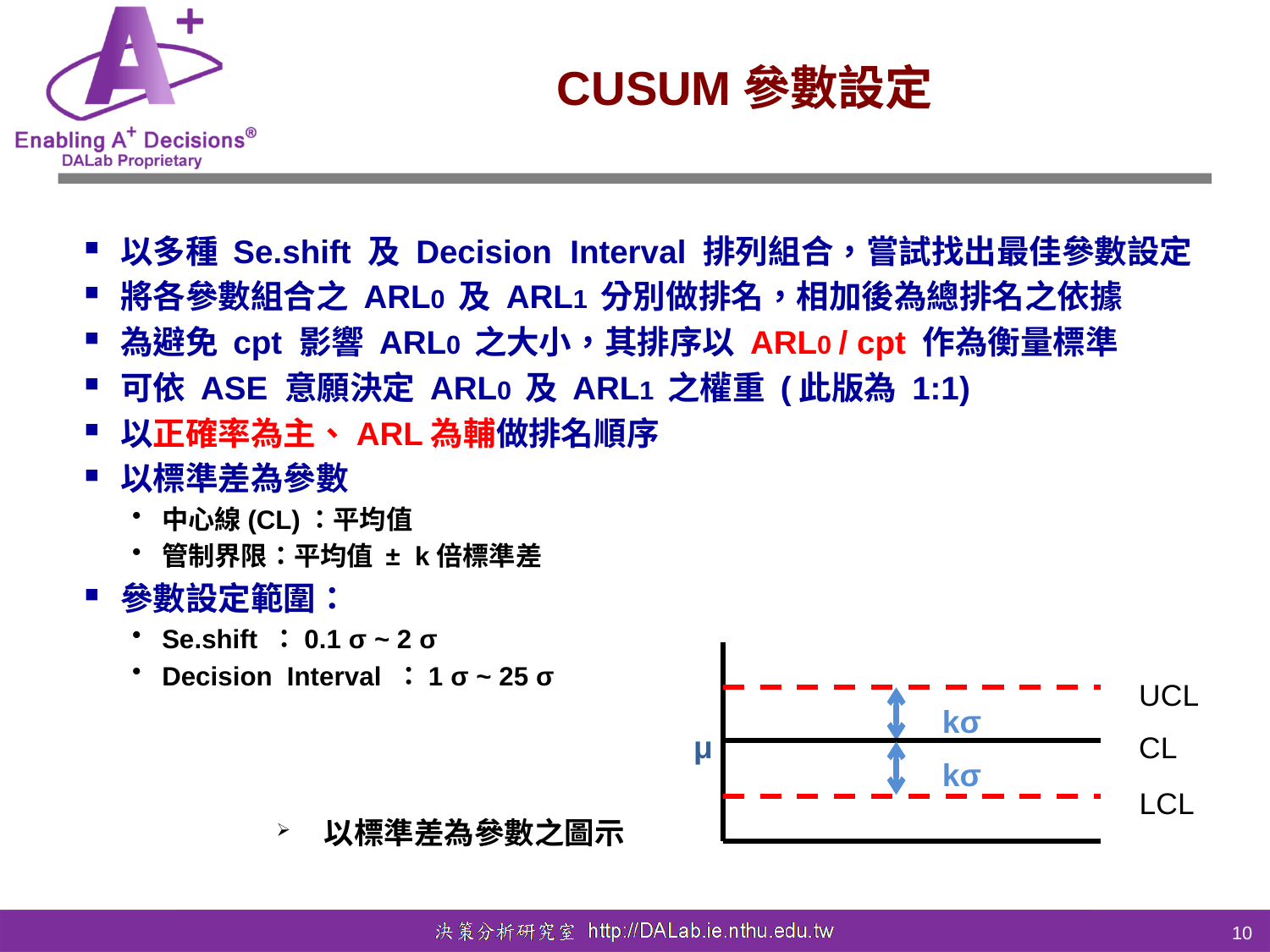

# CUSUM參數設定
以多種 Se.shift 及 Decision  Interval 排列組合，嘗試找出最佳參數設定
將各參數組合之 ARL0 及 ARL1 分別做排名，相加後為總排名之依據
為避免 cpt 影響 ARL0 之大小，其排序以 ARL0 / cpt 作為衡量標準
可依 ASE 意願決定 ARL0 及 ARL1 之權重 (此版為 1:1)
以正確率為主、ARL為輔做排名順序
以標準差為參數
中心線(CL)：平均值
管制界限：平均值 ±  k倍標準差
參數設定範圍：
Se.shift ：0.1 σ ~ 2 σ
Decision  Interval ：1 σ ~ 25 σ
UCL
CL
LCL
kσ
μ
kσ
以標準差為參數之圖示
10